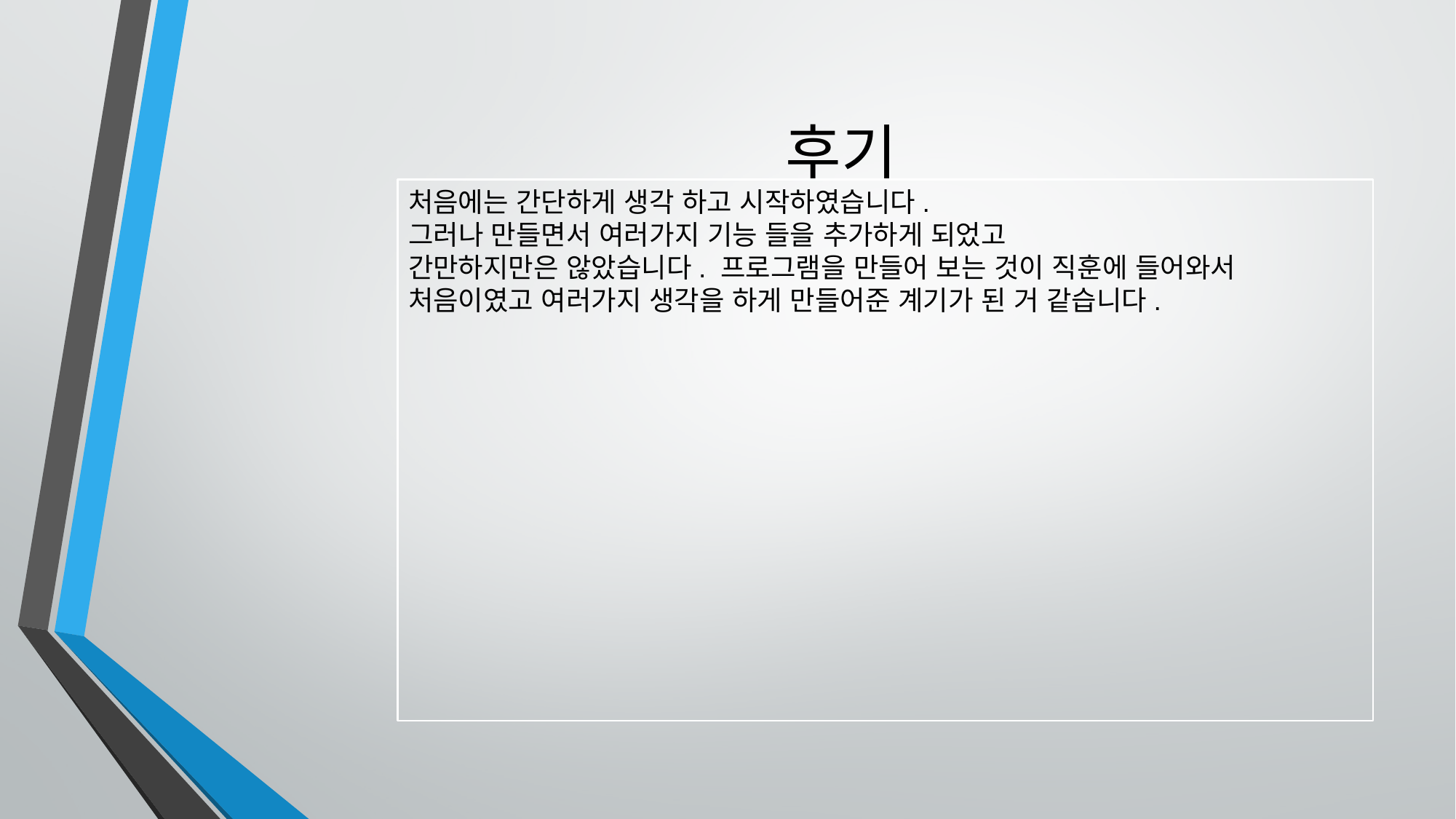

# 후기
처음에는 간단하게 생각 하고 시작하였습니다.
그러나 만들면서 여러가지 기능 들을 추가하게 되었고
간만하지만은 않았습니다. 프로그램을 만들어 보는 것이 직훈에 들어와서 처음이였고 여러가지 생각을 하게 만들어준 계기가 된 거 같습니다.